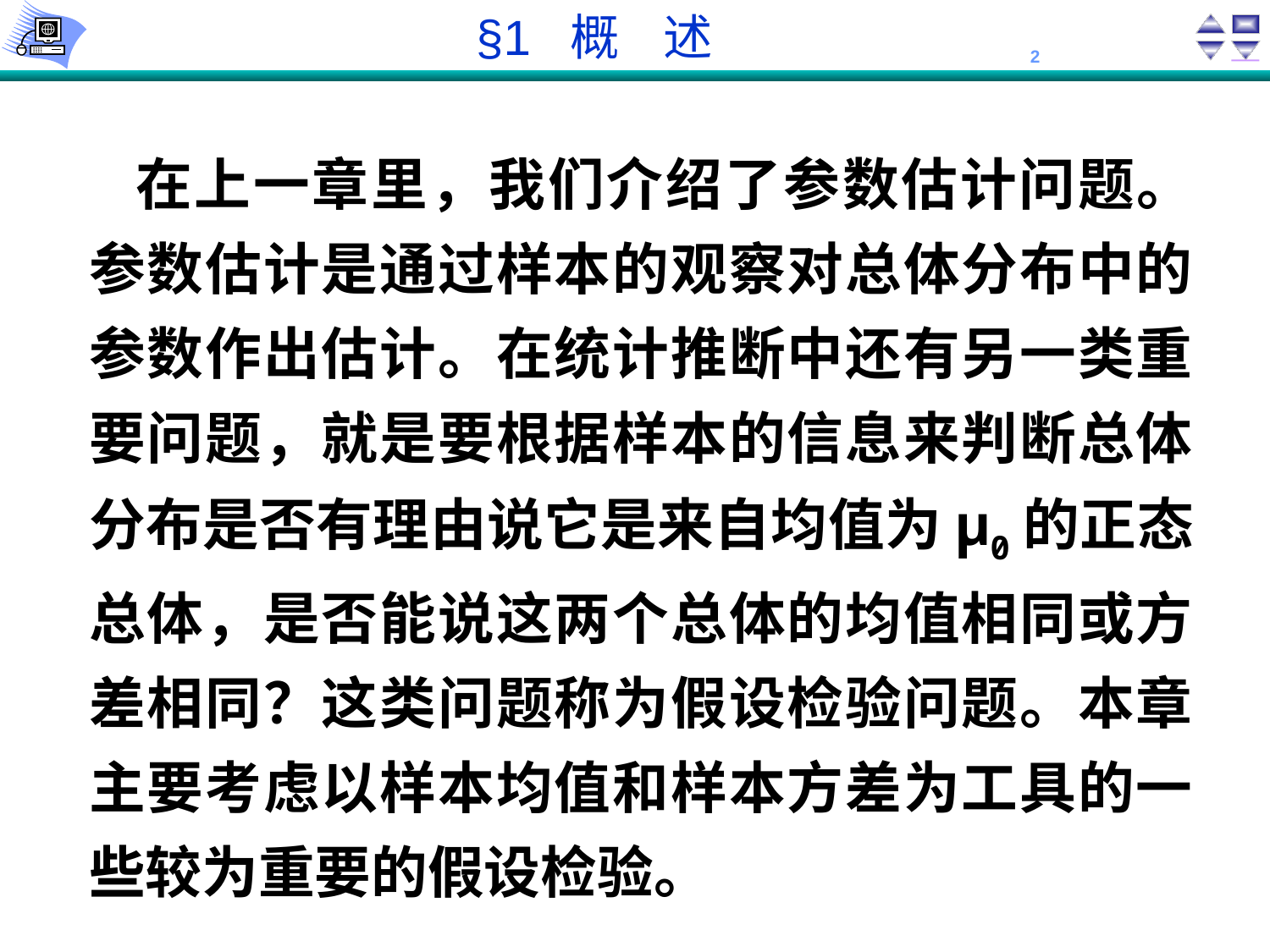

在上一章里，我们介绍了参数估计问题。参数估计是通过样本的观察对总体分布中的参数作出估计。在统计推断中还有另一类重要问题，就是要根据样本的信息来判断总体分布是否有理由说它是来自均值为μ0的正态总体，是否能说这两个总体的均值相同或方差相同？这类问题称为假设检验问题。本章主要考虑以样本均值和样本方差为工具的一些较为重要的假设检验。
2